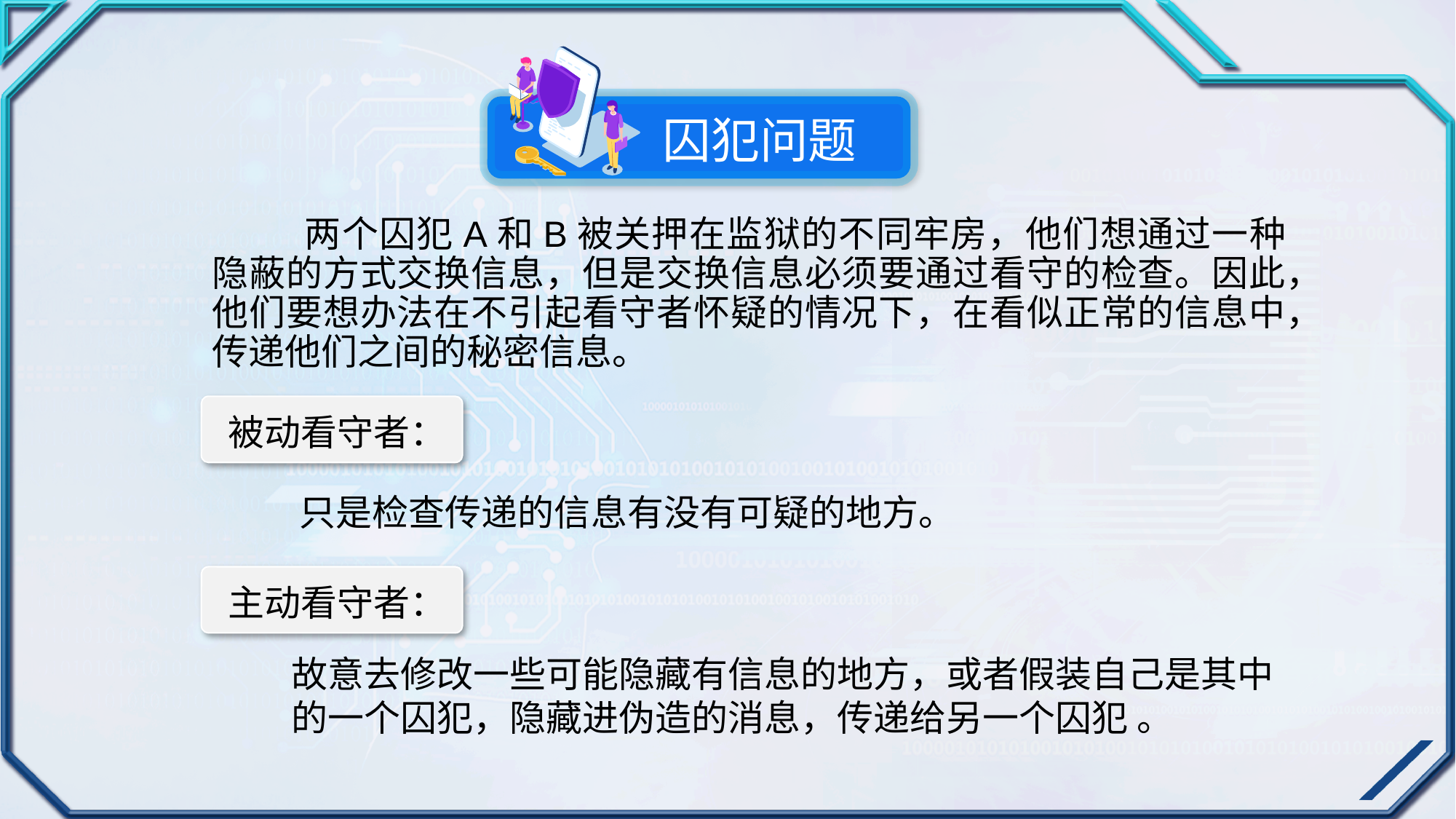

囚犯问题
         两个囚犯A和B被关押在监狱的不同牢房，他们想通过一种隐蔽的方式交换信息，但是交换信息必须要通过看守的检查。因此，他们要想办法在不引起看守者怀疑的情况下，在看似正常的信息中，传递他们之间的秘密信息。

被动看守者：
只是检查传递的信息有没有可疑的地方。

主动看守者：
故意去修改一些可能隐藏有信息的地方，或者假装自己是其中的一个囚犯，隐藏进伪造的消息，传递给另一个囚犯 。